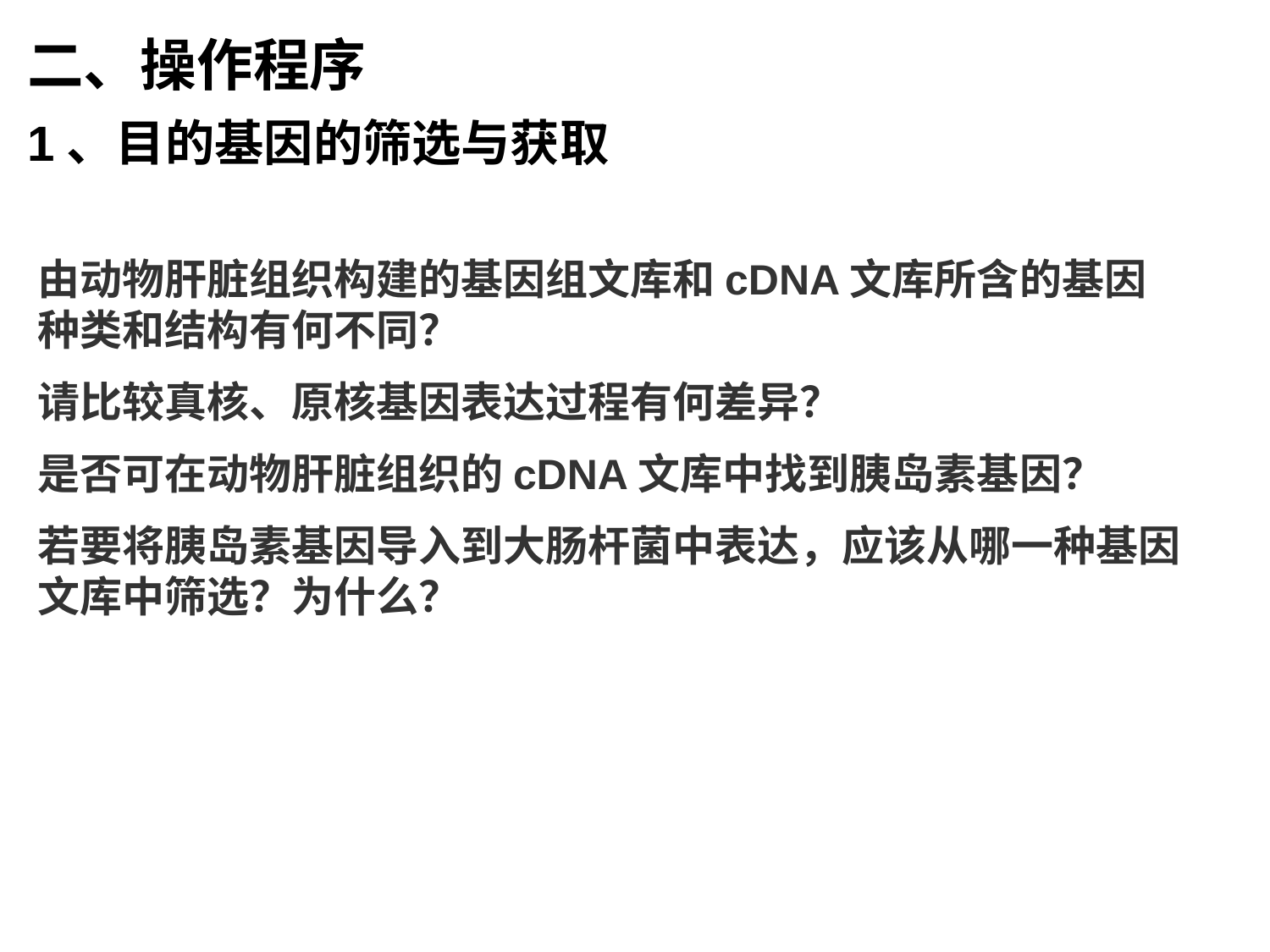

二、操作程序
1、目的基因的筛选与获取
由动物肝脏组织构建的基因组文库和cDNA文库所含的基因种类和结构有何不同？
请比较真核、原核基因表达过程有何差异？
是否可在动物肝脏组织的cDNA文库中找到胰岛素基因？
若要将胰岛素基因导入到大肠杆菌中表达，应该从哪一种基因文库中筛选？为什么？